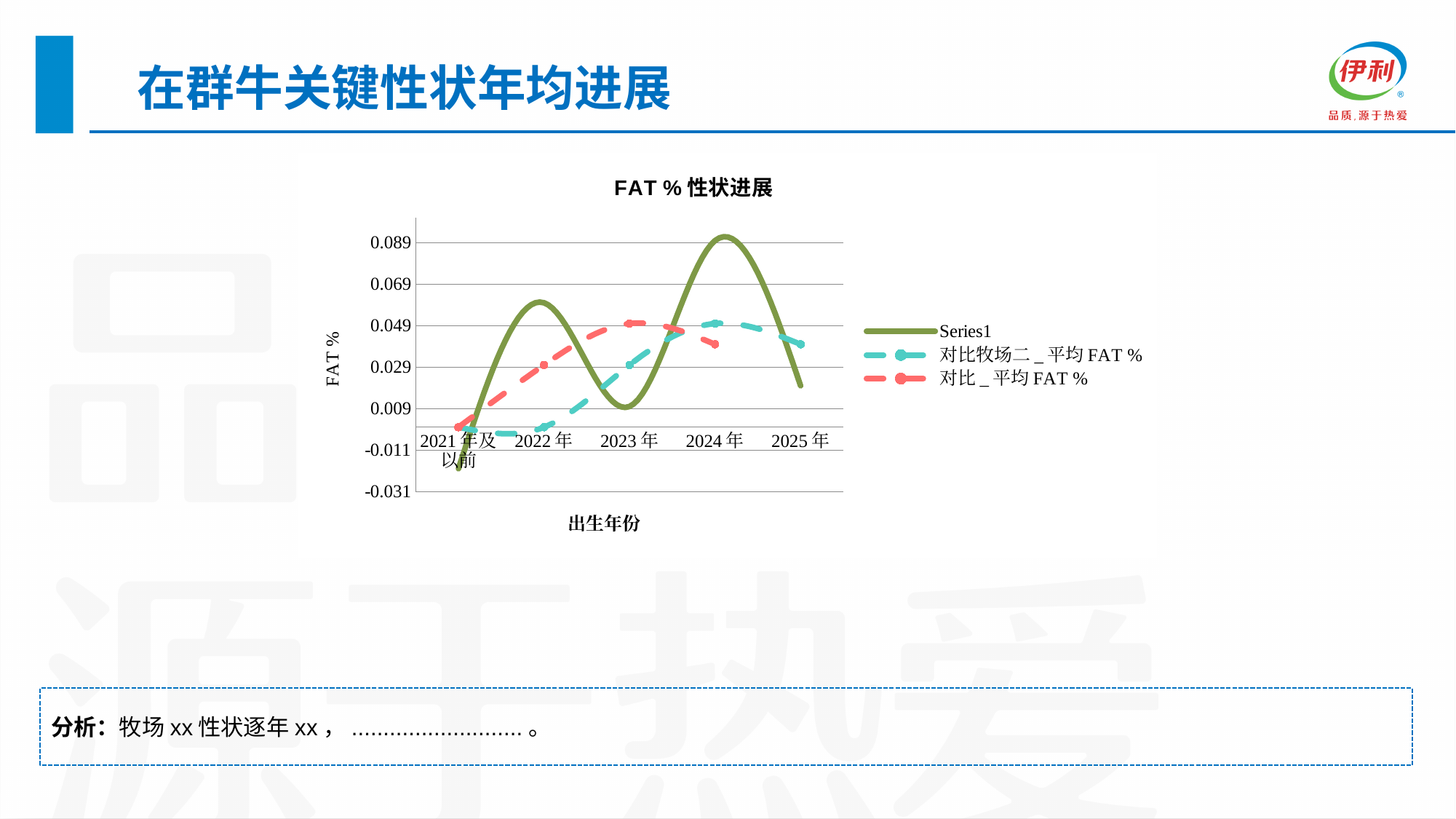

在群牛关键性状年均进展

### Chart: FAT %性状进展

| Category |  | 对比牧场二_平均FAT % | 对比_平均FAT % |
|---|---|---|---|
| 2021年及以前 | -0.02 | 0.0 | 0.0 |
| 2022年 | 0.06 | 0.0 | 0.03 |
| 2023年 | 0.01 | 0.03 | 0.05 |
| 2024年 | 0.09 | 0.05 | 0.04 |
| 2025年 | 0.02 | 0.04 | None |
分析：牧场xx性状逐年xx，...........................。